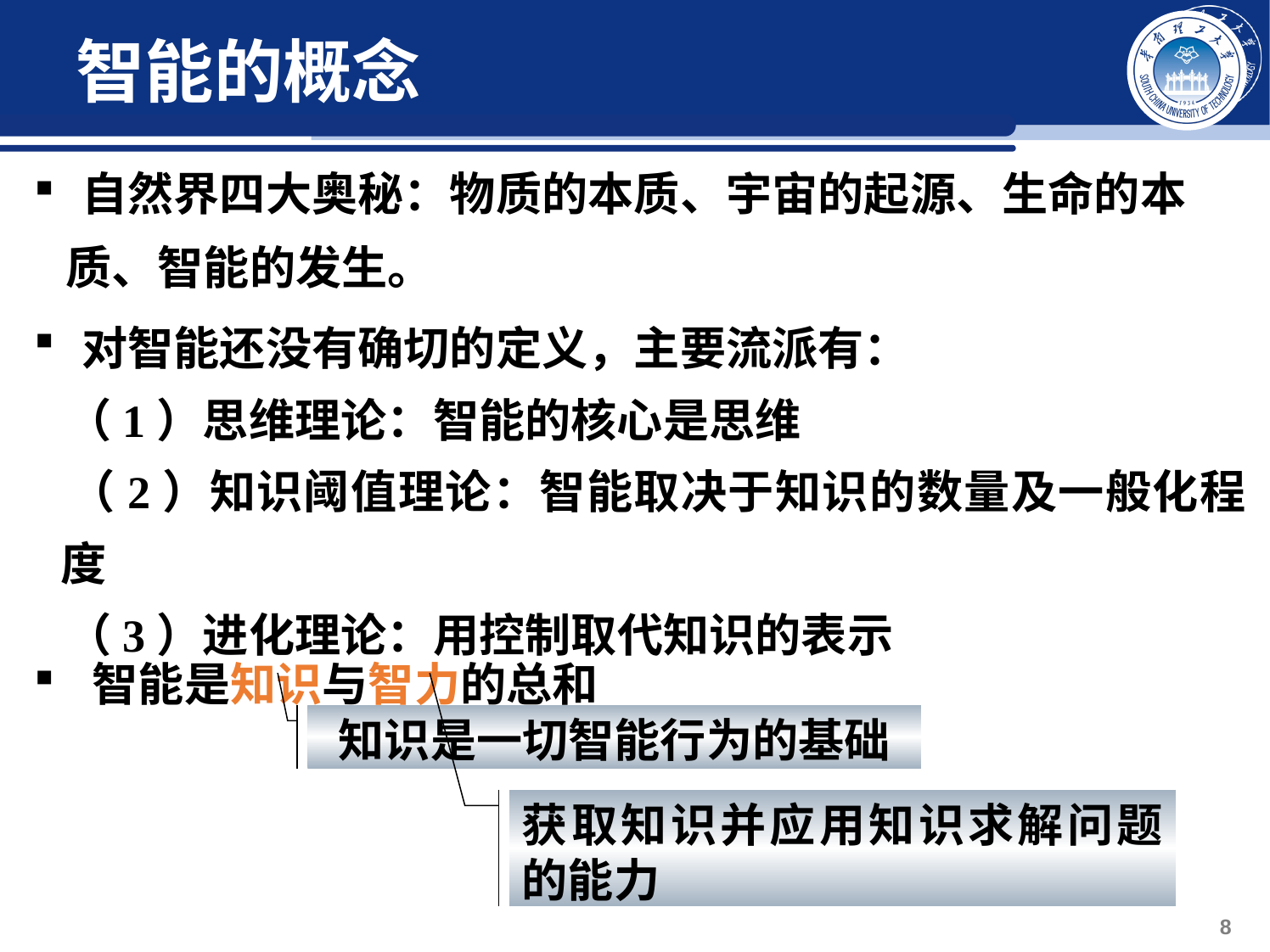

# 智能的概念
 自然界四大奥秘：物质的本质、宇宙的起源、生命的本
  质、智能的发生。
 对智能还没有确切的定义，主要流派有：
  （1）思维理论：智能的核心是思维
  （2）知识阈值理论：智能取决于知识的数量及一般化程度
  （3）进化理论：用控制取代知识的表示
  智能是知识与智力的总和
知识是一切智能行为的基础
获取知识并应用知识求解问题的能力
8